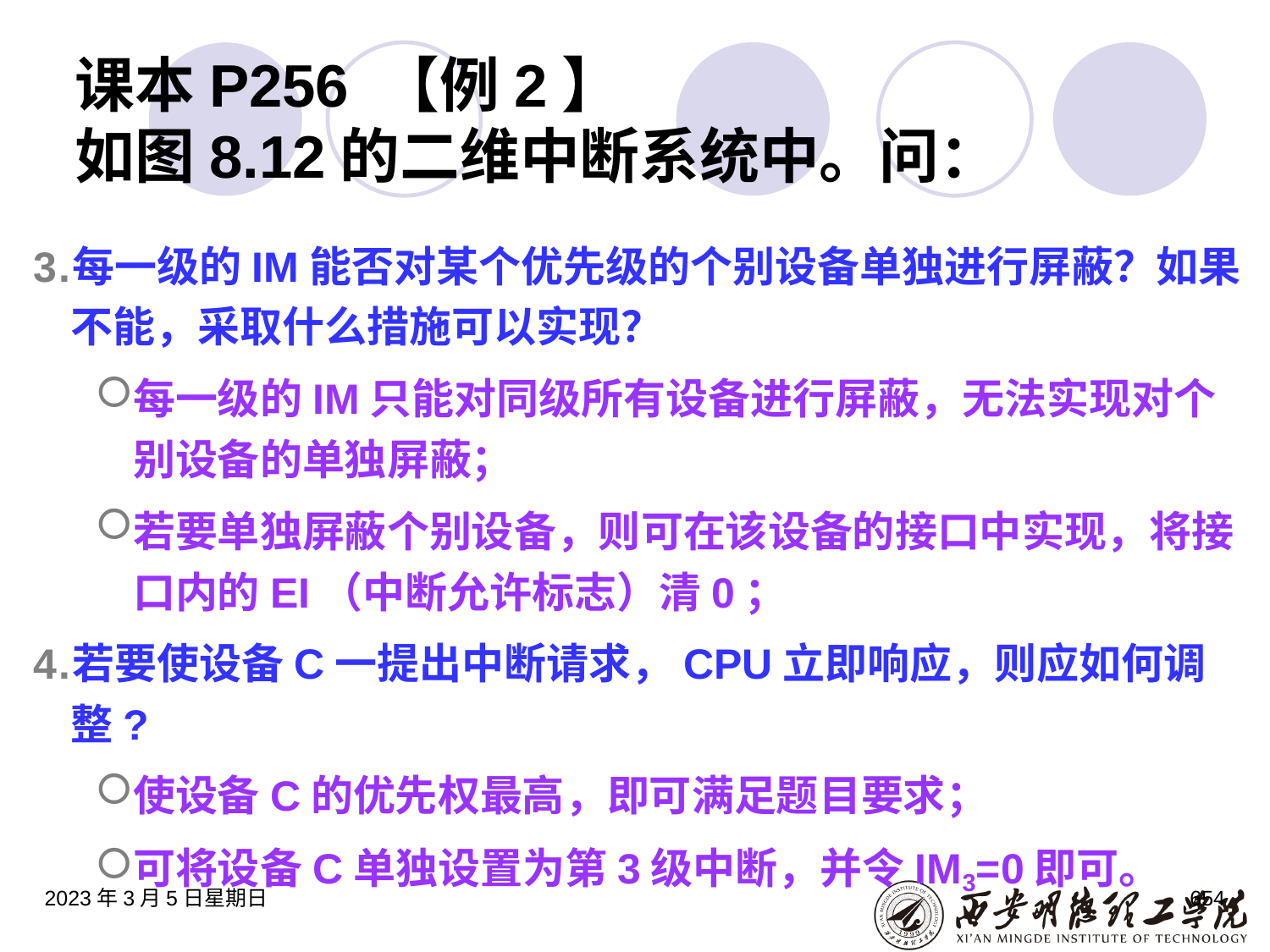

# 课本P256 【例2】 如图8.12的二维中断系统中。问：
每一级的IM能否对某个优先级的个别设备单独进行屏蔽？如果不能，采取什么措施可以实现？
每一级的IM只能对同级所有设备进行屏蔽，无法实现对个别设备的单独屏蔽；
若要单独屏蔽个别设备，则可在该设备的接口中实现，将接口内的EI（中断允许标志）清0；
若要使设备C一提出中断请求，CPU立即响应，则应如何调整?
使设备C的优先权最高，即可满足题目要求；
可将设备C单独设置为第3级中断，并令IM3=0即可。
2023年3月5日星期日
654